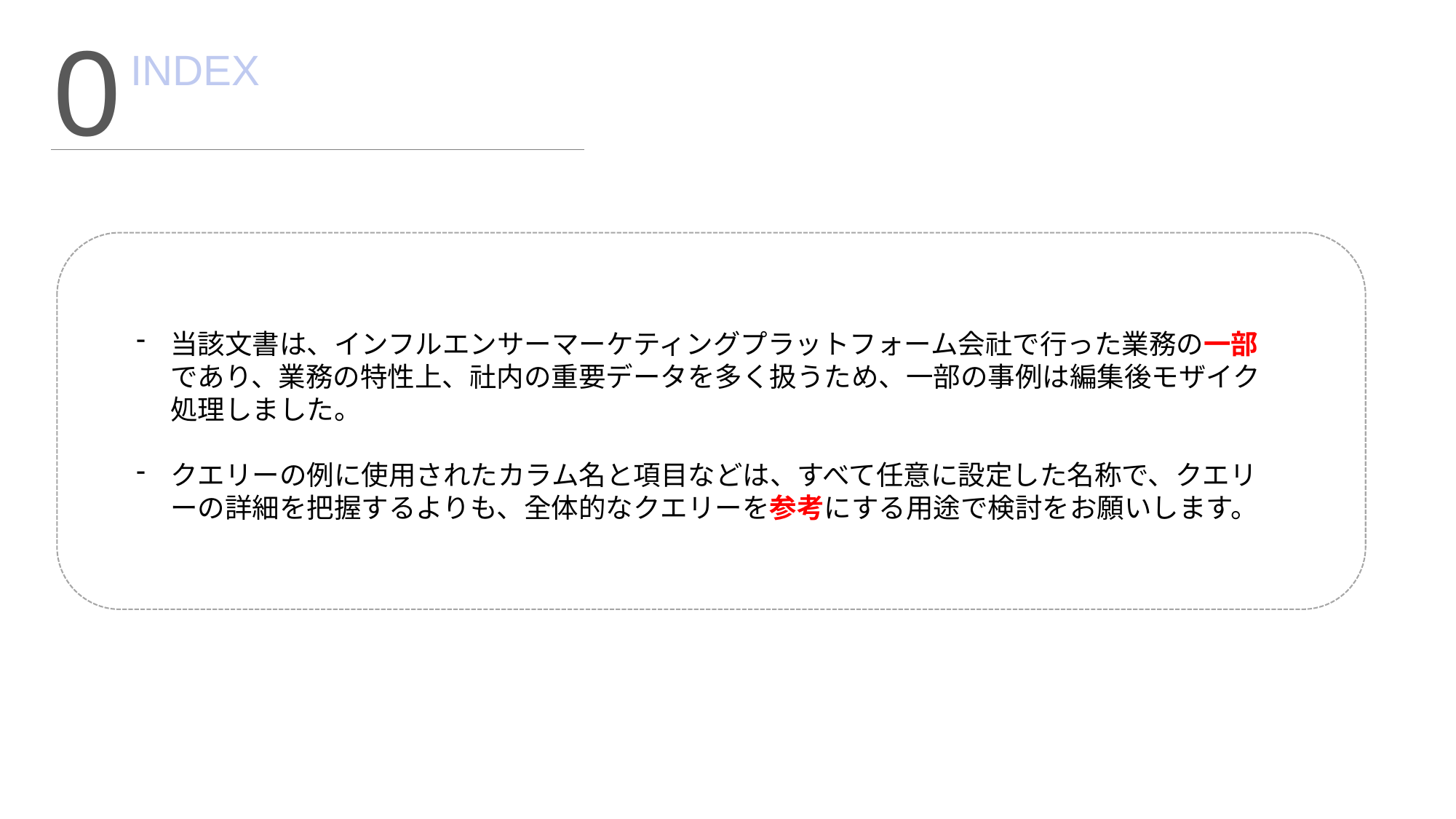

0
INDEX

当該文書は、インフルエンサーマーケティングプラットフォーム会社で行った業務の一部であり、業務の特性上、社内の重要データを多く扱うため、一部の事例は編集後モザイク処理しました。

クエリーの例に使用されたカラム名と項目などは、すべて任意に設定した名称で、クエリーの詳細を把握するよりも、全体的なクエリーを参考にする用途で検討をお願いします。